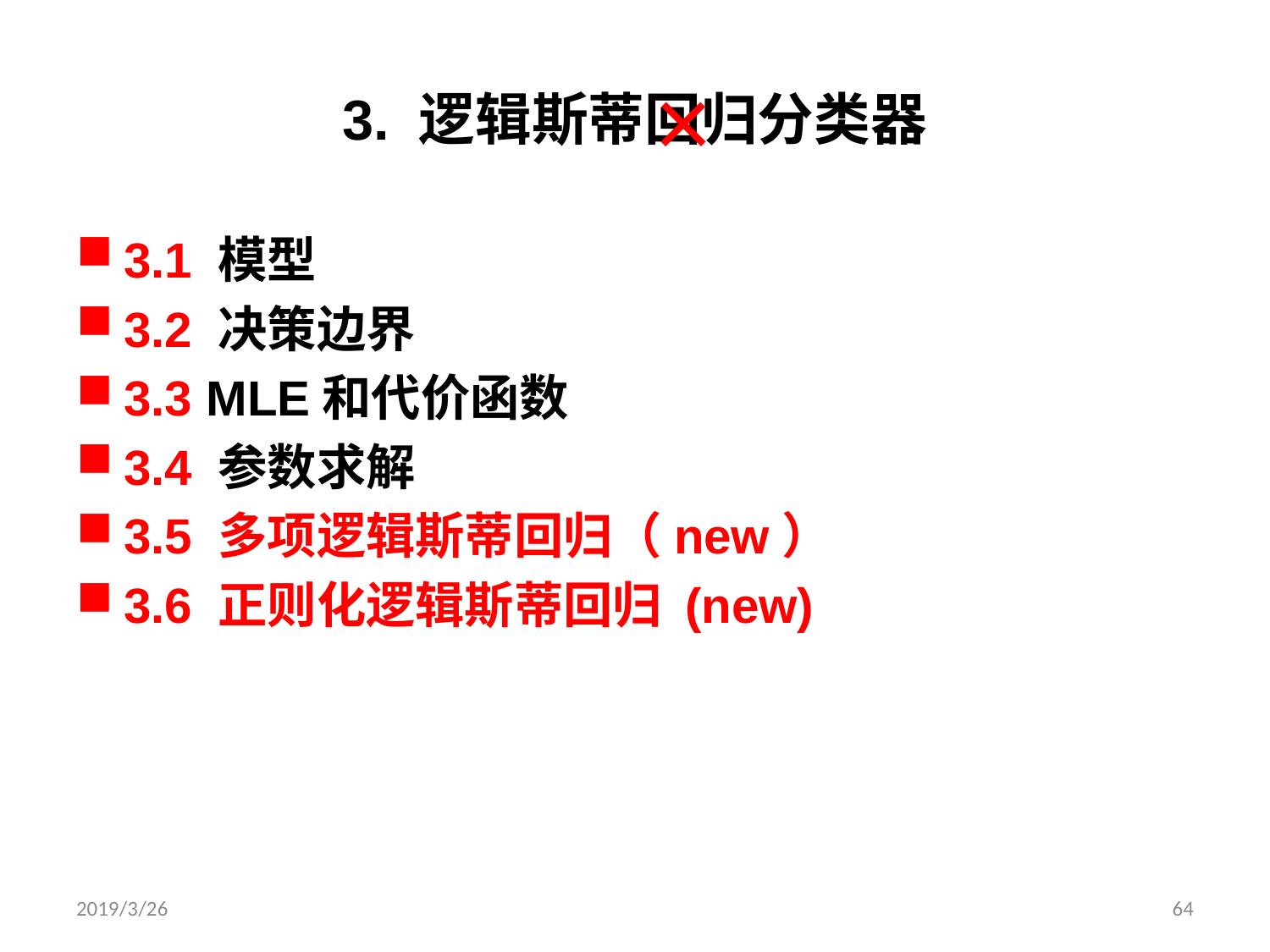

# 3. 逻辑斯蒂回归分类器
×
3.1 模型
3.2 决策边界
3.3 MLE和代价函数
3.4 参数求解
3.5 多项逻辑斯蒂回归（new）
3.6 正则化逻辑斯蒂回归 (new)

2019/3/26
64